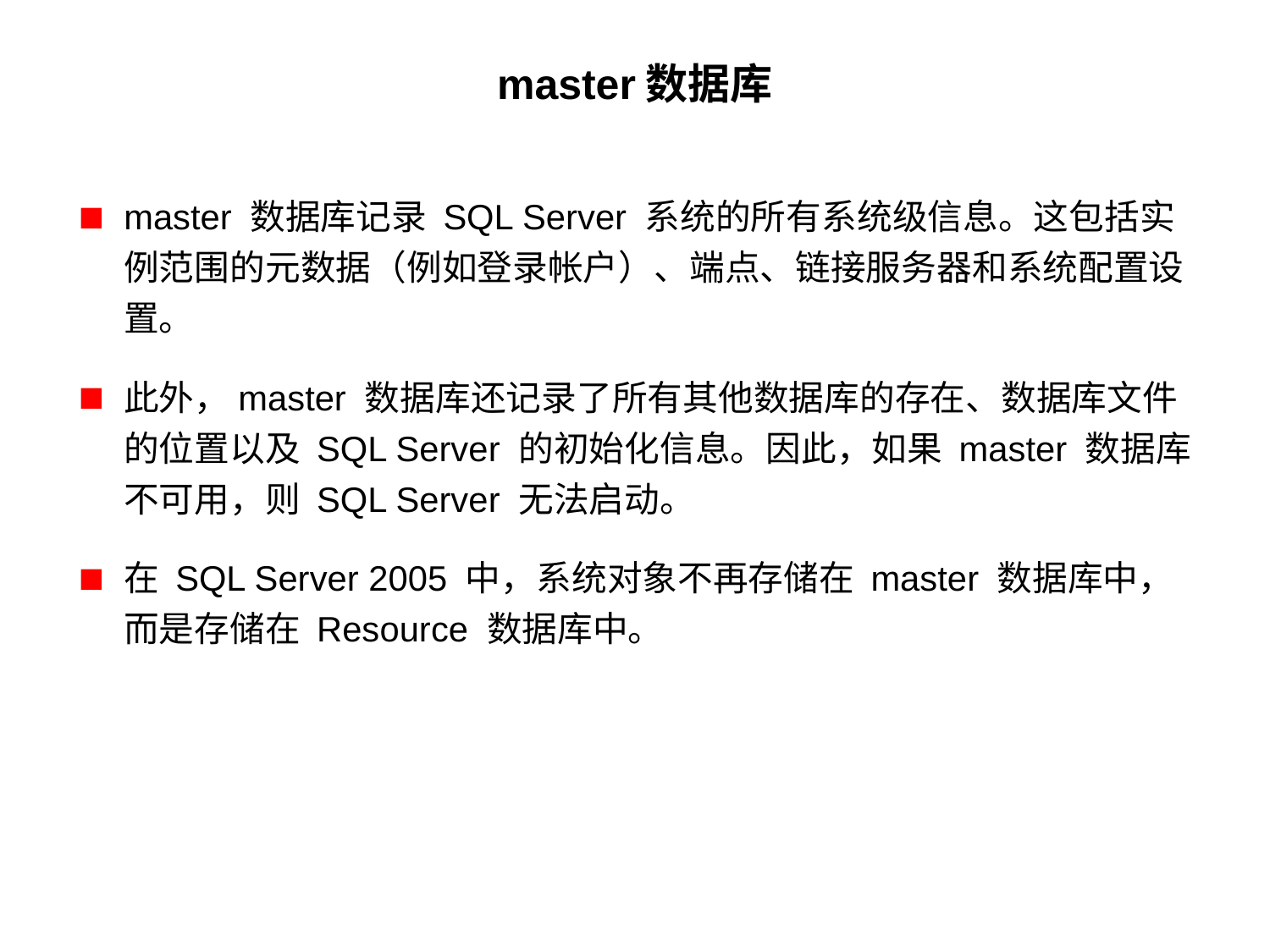

# master数据库
master 数据库记录 SQL Server 系统的所有系统级信息。这包括实例范围的元数据（例如登录帐户）、端点、链接服务器和系统配置设置。
此外，master 数据库还记录了所有其他数据库的存在、数据库文件的位置以及 SQL Server 的初始化信息。因此，如果 master 数据库不可用，则 SQL Server 无法启动。
在 SQL Server 2005 中，系统对象不再存储在 master 数据库中，而是存储在 Resource 数据库中。